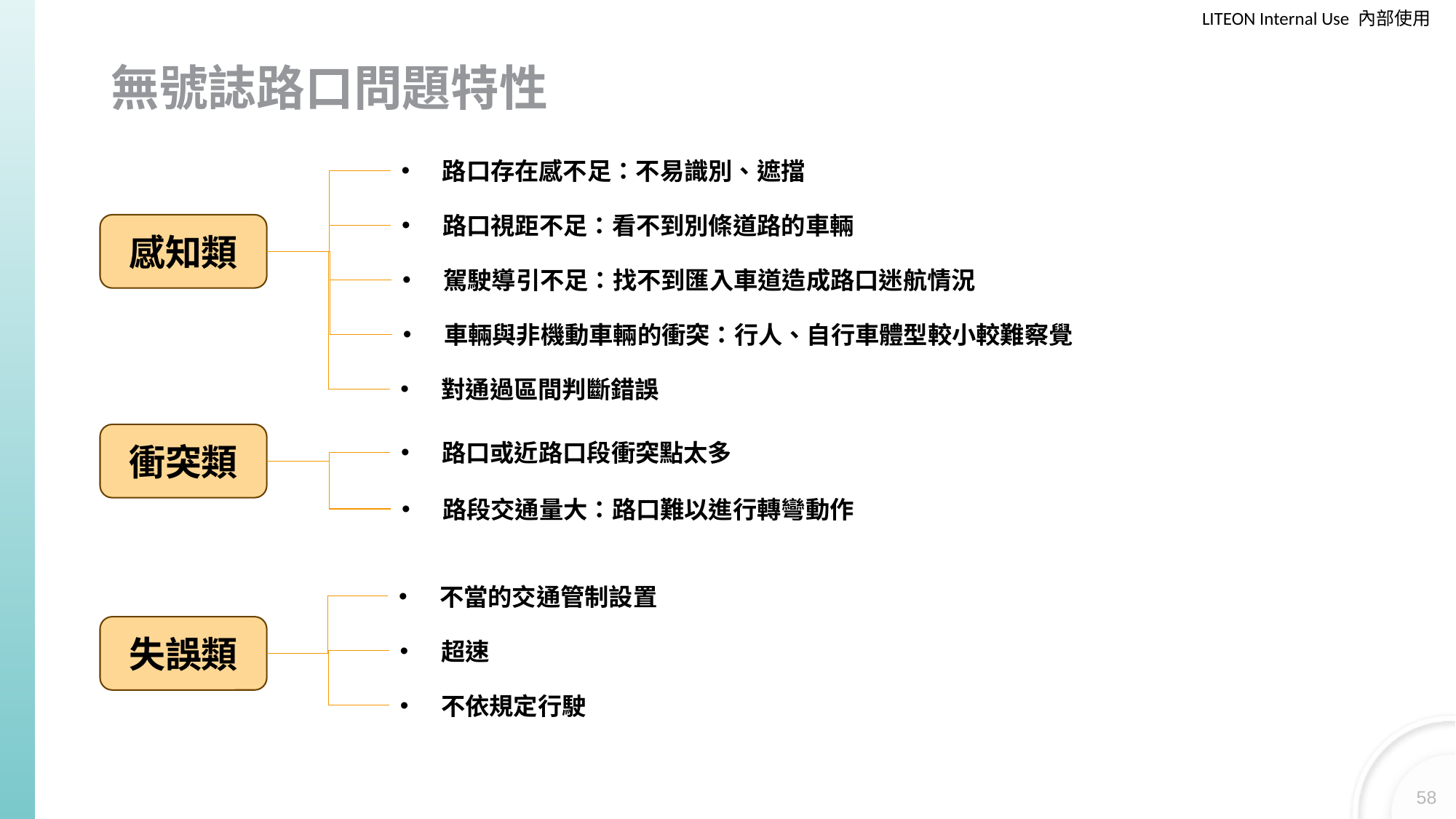

# 無號誌路口問題特性
路口存在感不足：不易識別、遮擋
LEOTEK’s InterLux以提升駕駛感知為切入點
路口視距不足：看不到別條道路的車輛
感知類

駕駛導引不足：找不到匯入車道造成路口迷航情況
車輛與非機動車輛的衝突：行人、自行車體型較小較難察覺
對通過區間判斷錯誤
透過幾何路行調整、號誌管制作為改善 (非合適切入點)

衝突類
路口或近路口段衝突點太多
路段交通量大：路口難以進行轉彎動作
透過設計調整、加強執法改善 (InterLux可整合執法)
不當的交通管制設置

失誤類
超速
不依規定行駛
58